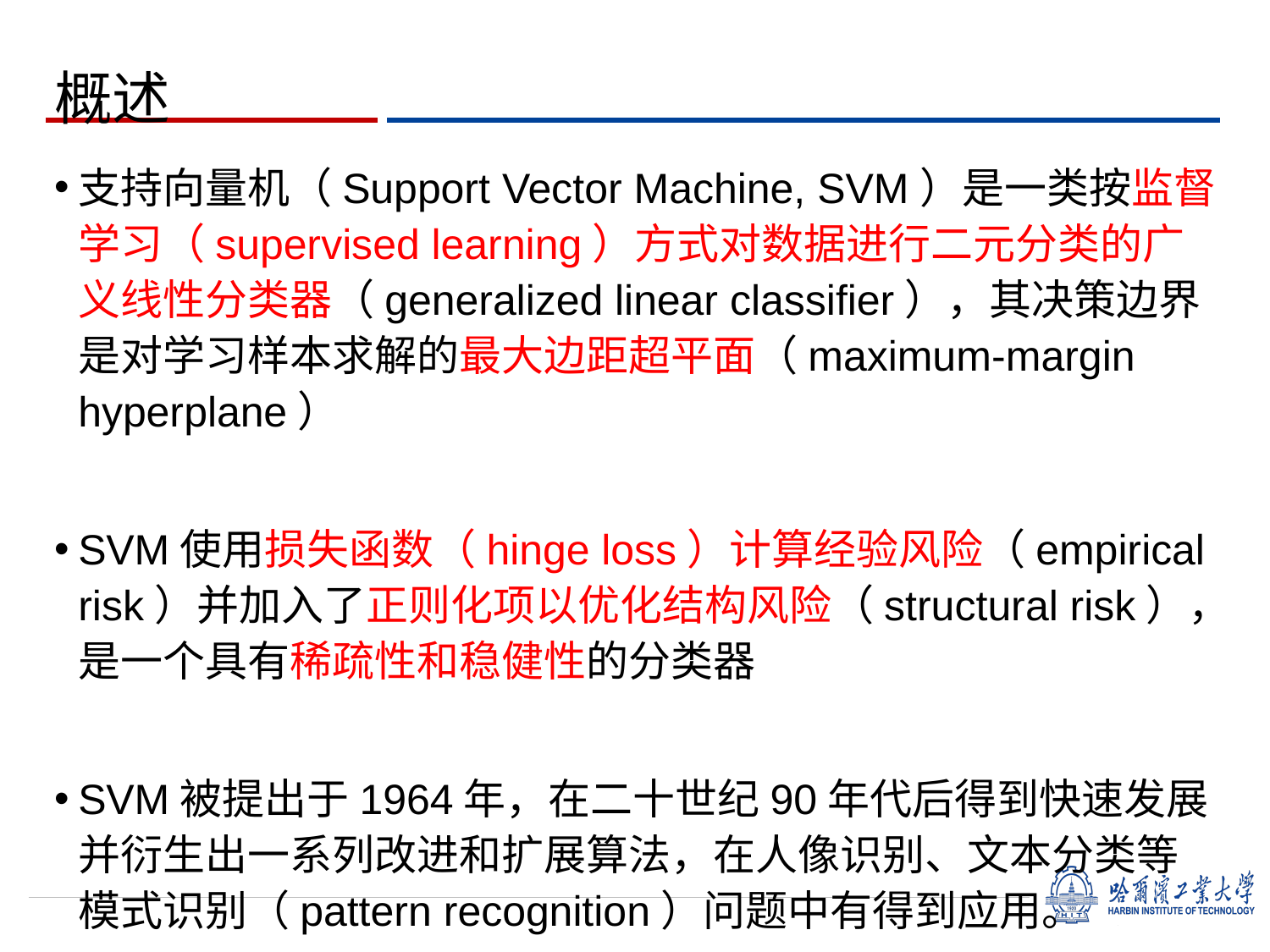

# 概述
支持向量机（Support Vector Machine, SVM）是一类按监督学习（supervised learning）方式对数据进行二元分类的广义线性分类器（generalized linear classifier），其决策边界是对学习样本求解的最大边距超平面（maximum-margin hyperplane）

SVM使用损失函数（hinge loss）计算经验风险（empirical risk）并加入了正则化项以优化结构风险（structural risk），是一个具有稀疏性和稳健性的分类器

SVM被提出于1964年，在二十世纪90年代后得到快速发展并衍生出一系列改进和扩展算法，在人像识别、文本分类等模式识别（pattern recognition）问题中有得到应用。